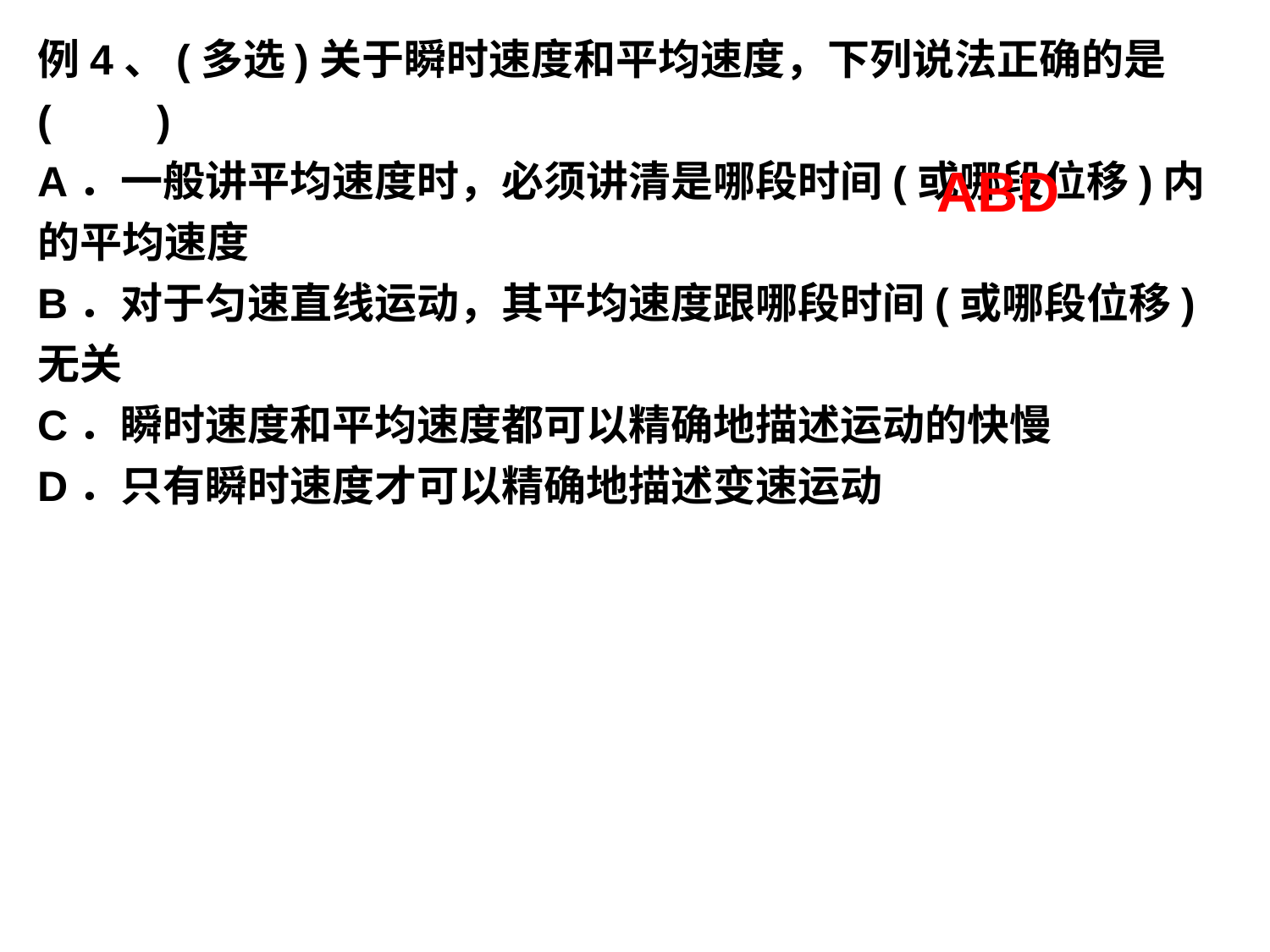

例4、(多选)关于瞬时速度和平均速度，下列说法正确的是(　　)
A．一般讲平均速度时，必须讲清是哪段时间(或哪段位移)内的平均速度
B．对于匀速直线运动，其平均速度跟哪段时间(或哪段位移)无关
C．瞬时速度和平均速度都可以精确地描述运动的快慢
D．只有瞬时速度才可以精确地描述变速运动
ABD